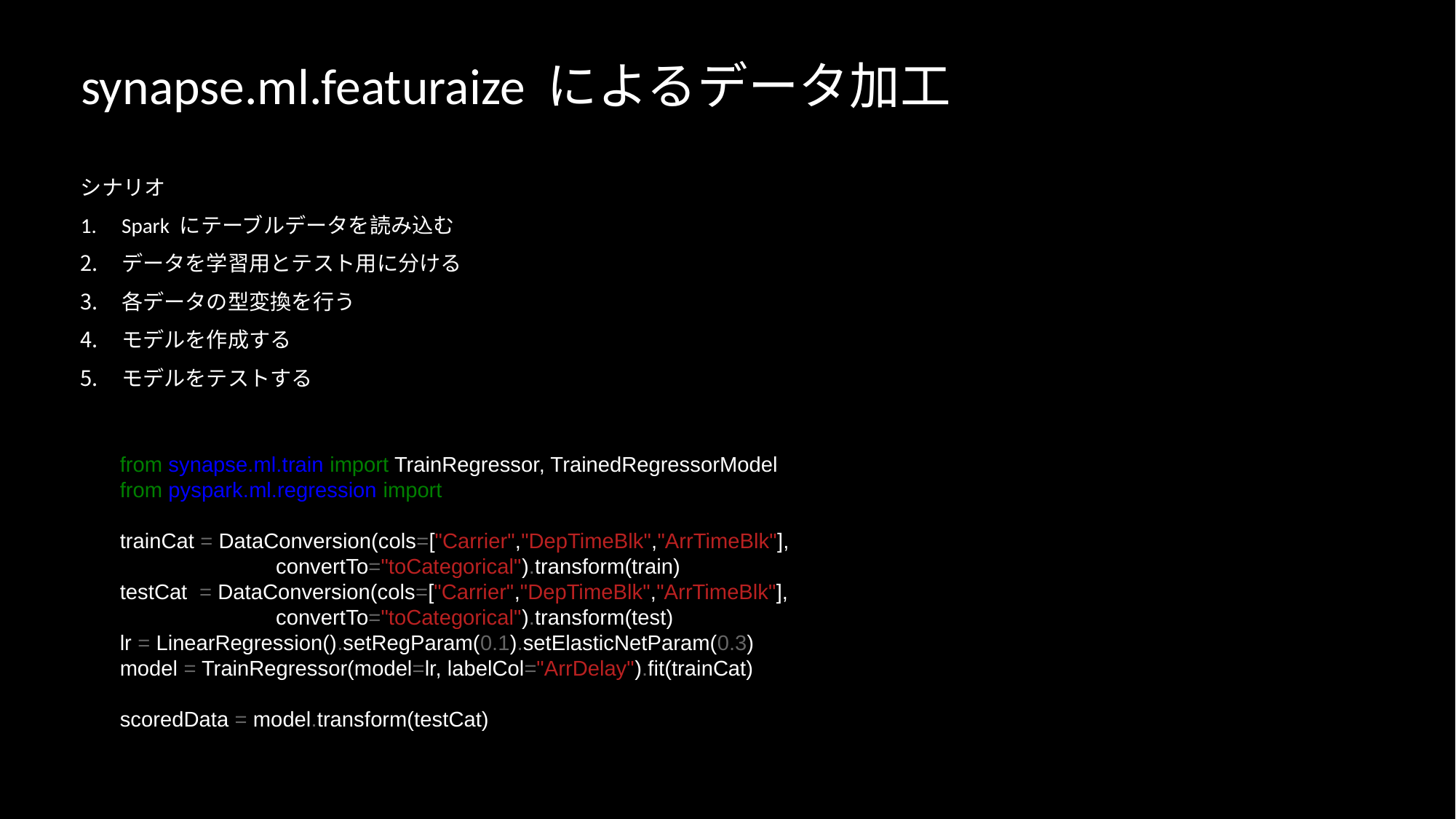

# synapse.ml.featuraize によるデータ加工
シナリオ
Spark にテーブルデータを読み込む
データを学習用とテスト用に分ける
各データの型変換を行う
モデルを作成する
モデルをテストする
from synapse.ml.train import TrainRegressor, TrainedRegressorModel
from pyspark.ml.regression import LinearRegression

trainCat = DataConversion(cols=["Carrier","DepTimeBlk","ArrTimeBlk"],
                          convertTo="toCategorical").transform(train)
testCat  = DataConversion(cols=["Carrier","DepTimeBlk","ArrTimeBlk"],
                          convertTo="toCategorical").transform(test)
lr = LinearRegression().setRegParam(0.1).setElasticNetParam(0.3)
model = TrainRegressor(model=lr, labelCol="ArrDelay").fit(trainCat)

scoredData = model.transform(testCat)